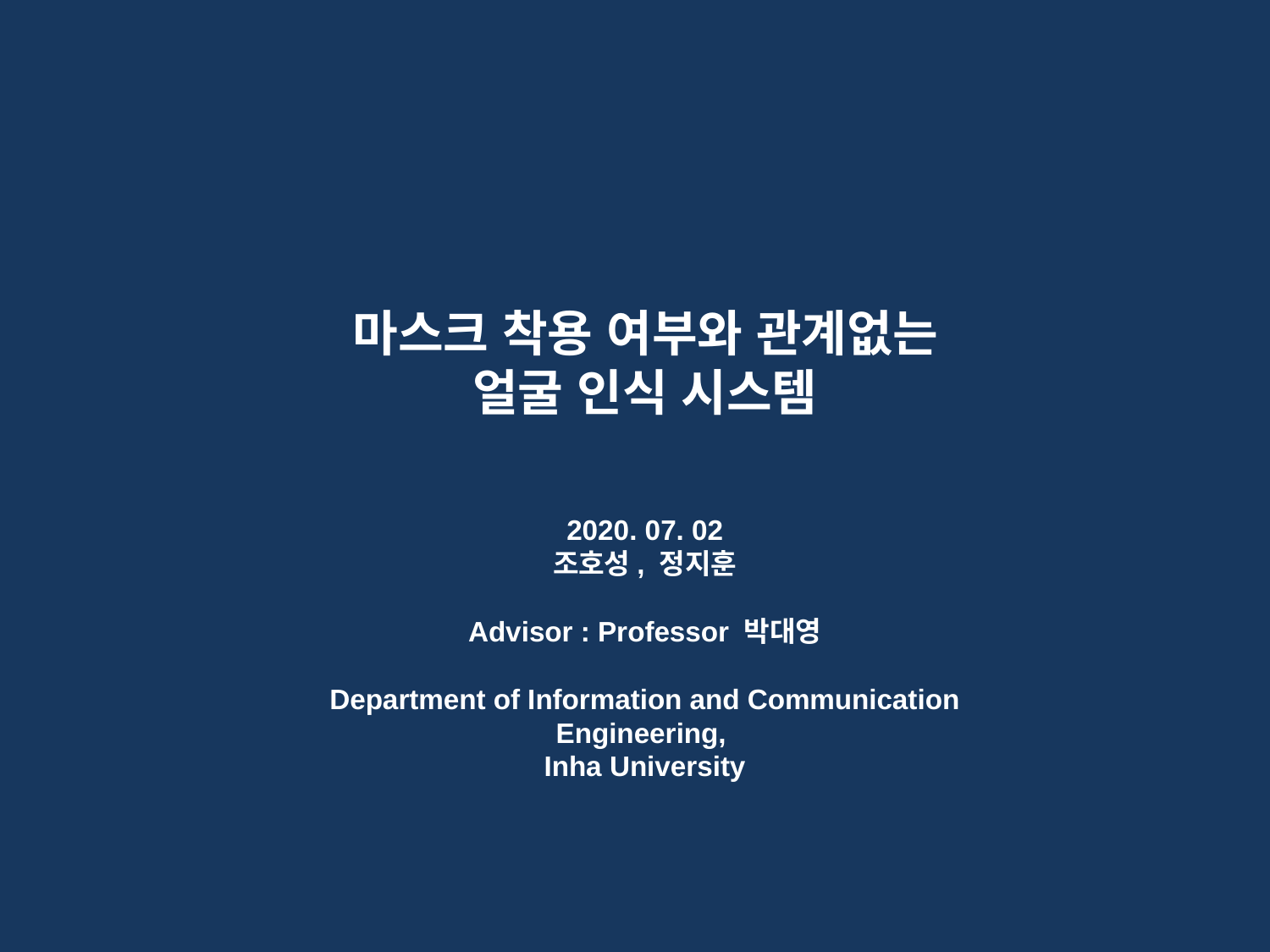

마스크 착용 여부와 관계없는 얼굴 인식 시스템
2020. 07. 02
조호성, 정지훈

Advisor : Professor 박대영

Department of Information and Communication Engineering,
Inha University